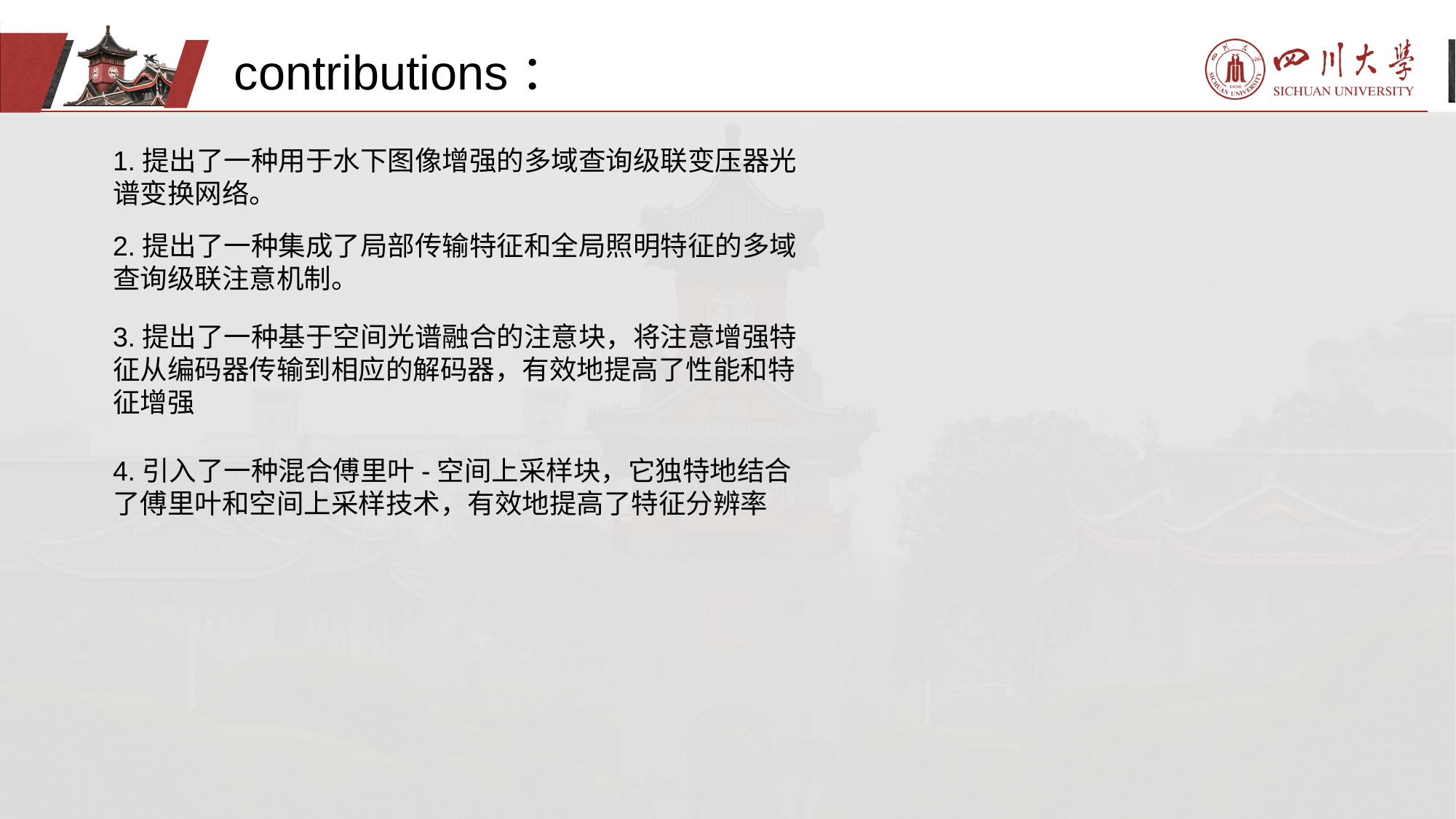

contributions：
1.提出了一种用于水下图像增强的多域查询级联变压器光谱变换网络。
2.提出了一种集成了局部传输特征和全局照明特征的多域查询级联注意机制。
3.提出了一种基于空间光谱融合的注意块，将注意增强特征从编码器传输到相应的解码器，有效地提高了性能和特征增强
4.引入了一种混合傅里叶-空间上采样块，它独特地结合了傅里叶和空间上采样技术，有效地提高了特征分辨率